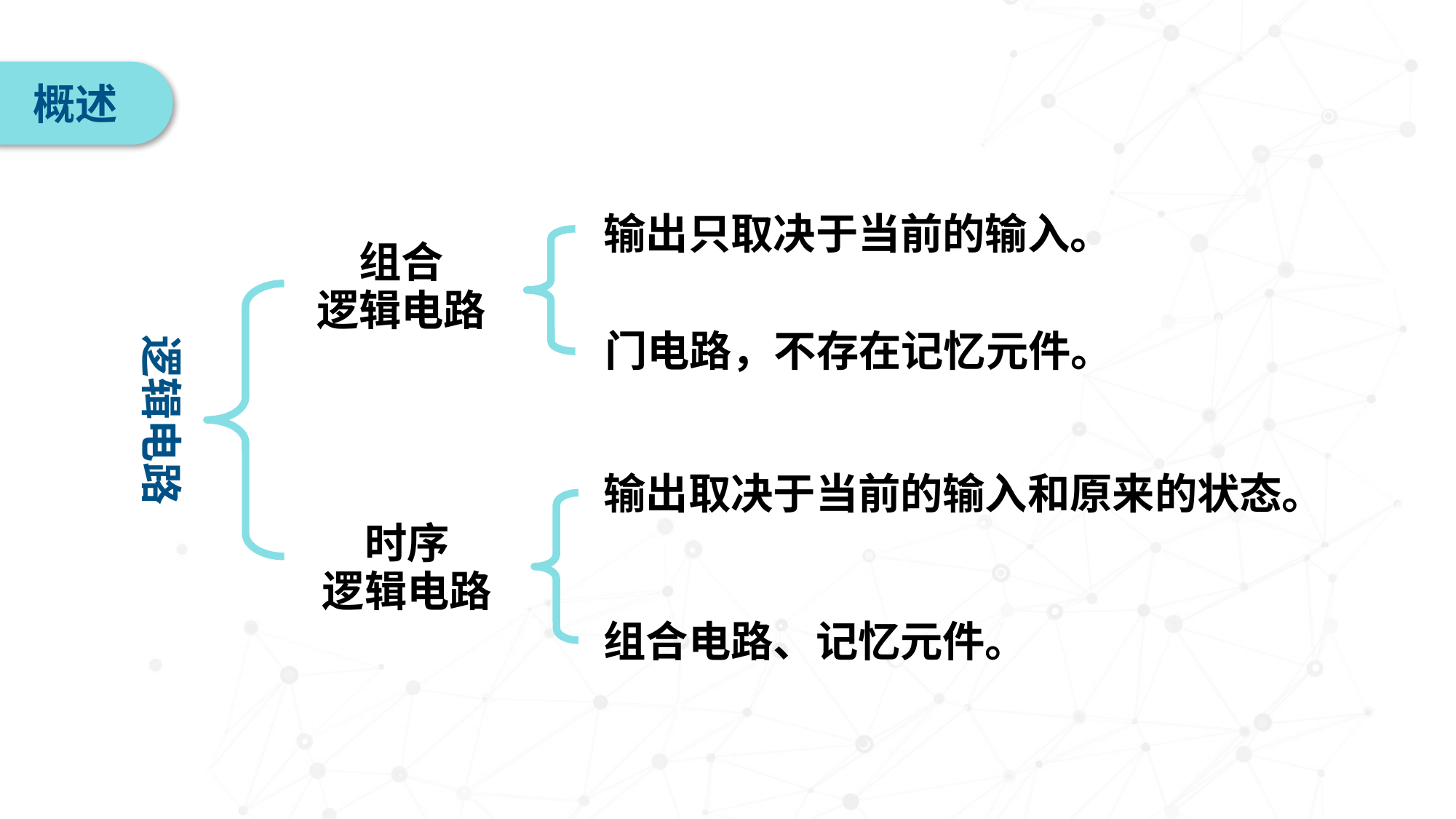

概述
输出只取决于当前的输入。

组合
逻辑电路

逻辑电路
门电路，不存在记忆元件。
输出取决于当前的输入和原来的状态。

时序
逻辑电路
组合电路、记忆元件。
2